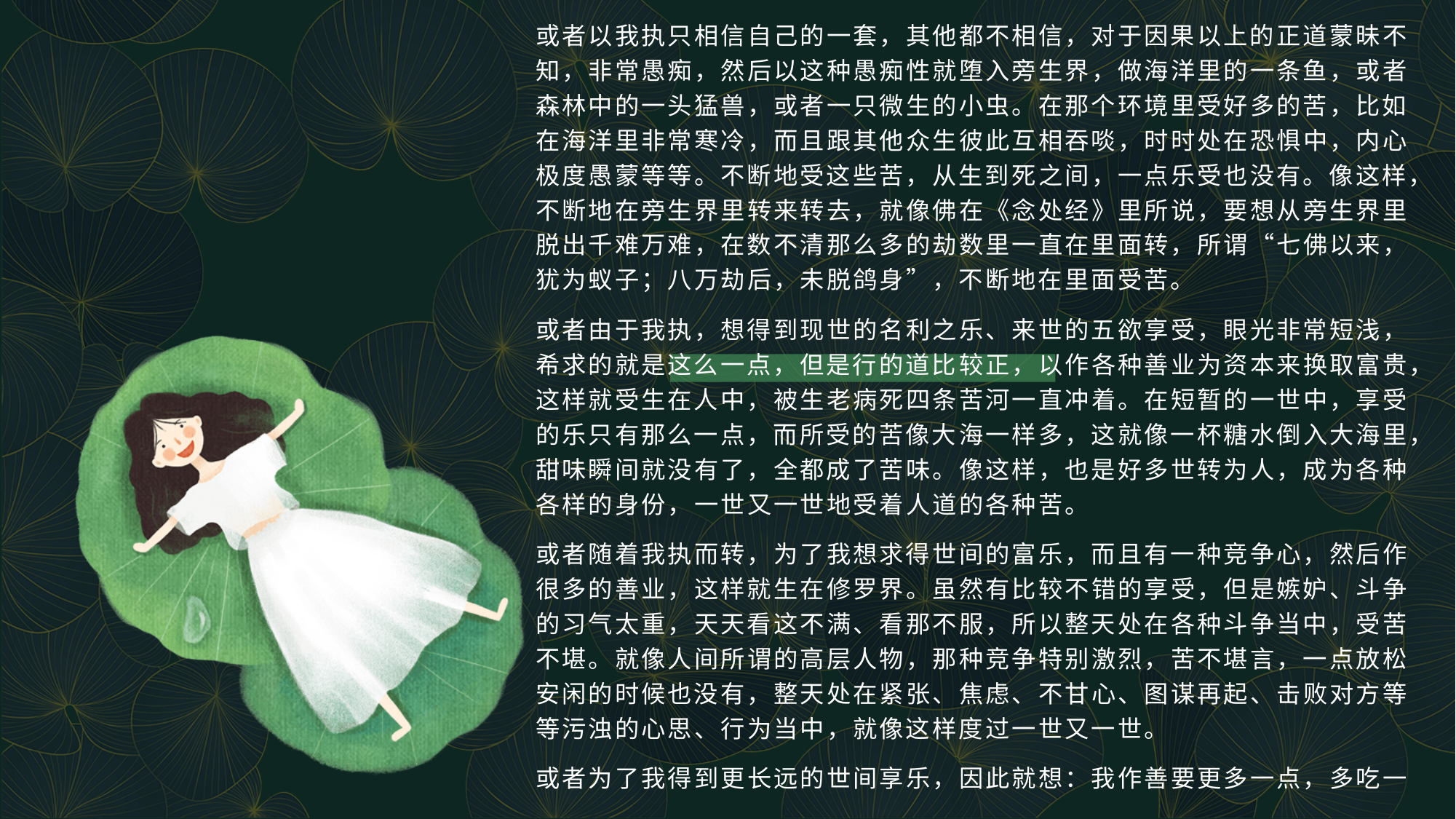

或者以我执只相信自己的一套，其他都不相信，对于因果以上的正道蒙昧不知，非常愚痴，然后以这种愚痴性就堕入旁生界，做海洋里的一条鱼，或者森林中的一头猛兽，或者一只微生的小虫。在那个环境里受好多的苦，比如在海洋里非常寒冷，而且跟其他众生彼此互相吞啖，时时处在恐惧中，内心极度愚蒙等等。不断地受这些苦，从生到死之间，一点乐受也没有。像这样，不断地在旁生界里转来转去，就像佛在《念处经》里所说，要想从旁生界里脱出千难万难，在数不清那么多的劫数里一直在里面转，所谓“七佛以来，犹为蚁子；八万劫后，未脱鸽身”，不断地在里面受苦。
或者由于我执，想得到现世的名利之乐、来世的五欲享受，眼光非常短浅，希求的就是这么一点，但是行的道比较正，以作各种善业为资本来换取富贵，这样就受生在人中，被生老病死四条苦河一直冲着。在短暂的一世中，享受的乐只有那么一点，而所受的苦像大海一样多，这就像一杯糖水倒入大海里，甜味瞬间就没有了，全都成了苦味。像这样，也是好多世转为人，成为各种各样的身份，一世又一世地受着人道的各种苦。
或者随着我执而转，为了我想求得世间的富乐，而且有一种竞争心，然后作很多的善业，这样就生在修罗界。虽然有比较不错的享受，但是嫉妒、斗争的习气太重，天天看这不满、看那不服，所以整天处在各种斗争当中，受苦不堪。就像人间所谓的高层人物，那种竞争特别激烈，苦不堪言，一点放松安闲的时候也没有，整天处在紧张、焦虑、不甘心、图谋再起、击败对方等等污浊的心思、行为当中，就像这样度过一世又一世。
或者为了我得到更长远的世间享乐，因此就想：我作善要更多一点，多吃一